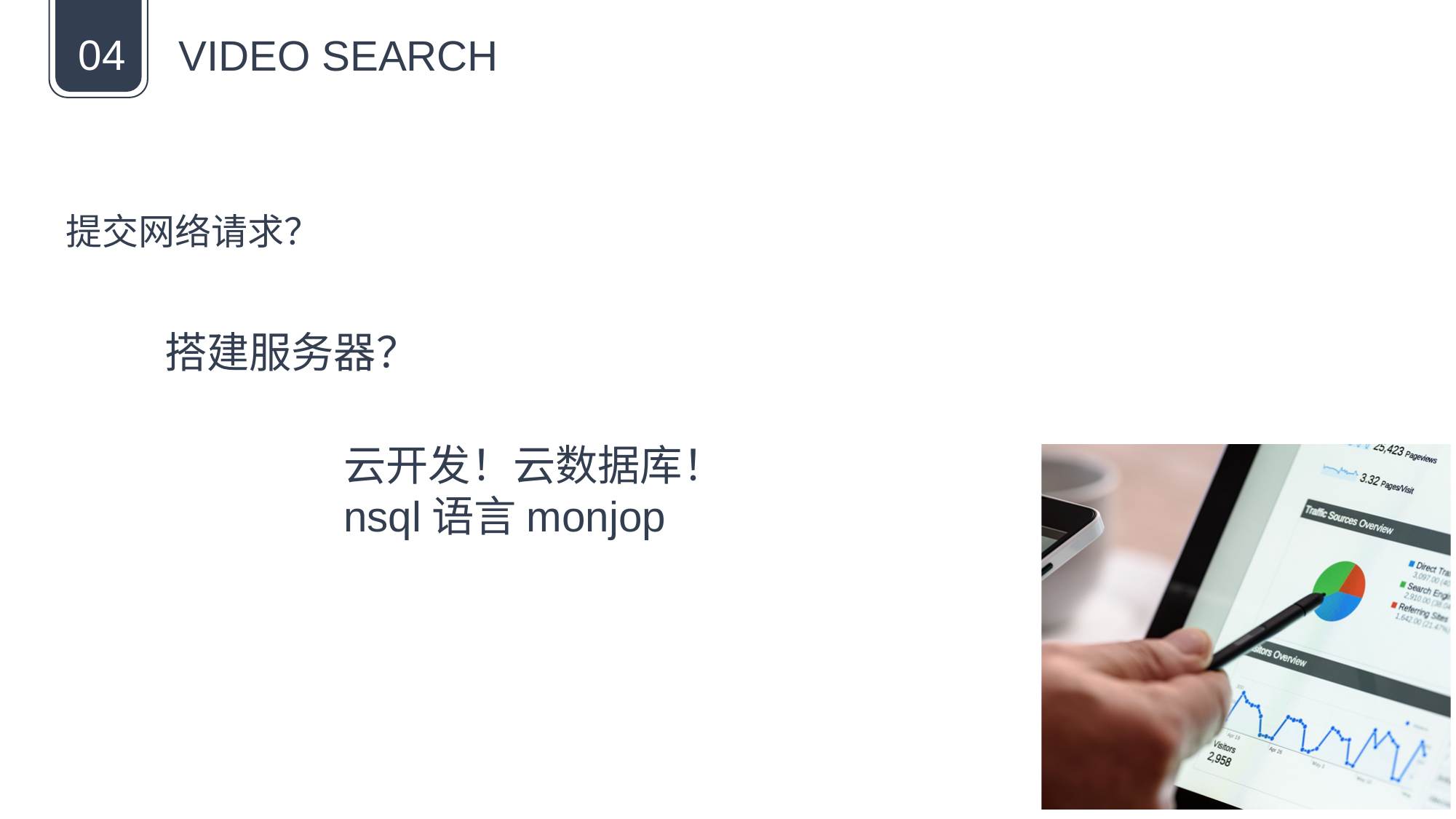

04
VIDEO SEARCH
提交网络请求？
搭建服务器？
云开发！云数据库！
nsql语言monjop